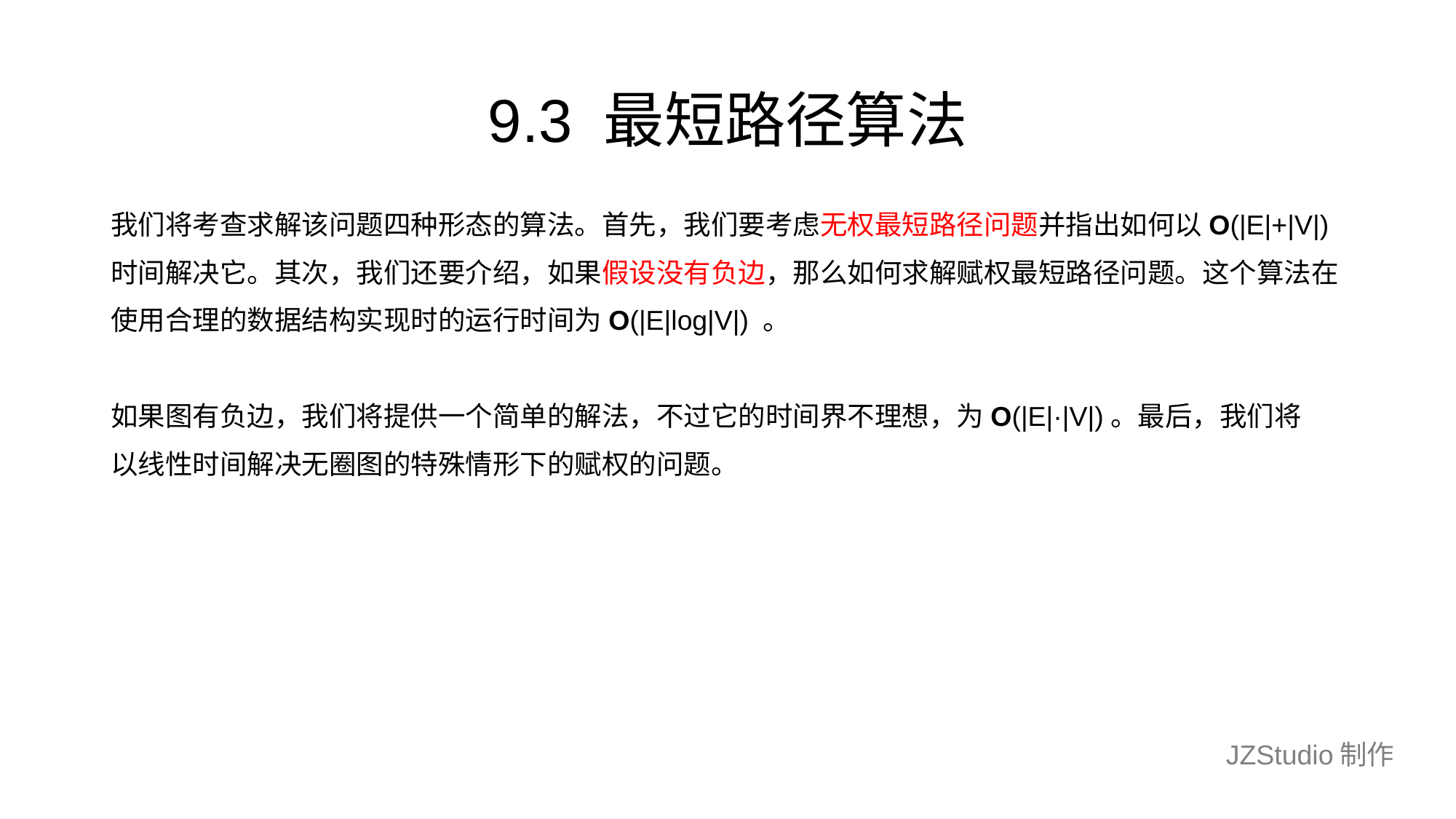

# 9.3 最短路径算法
我们将考查求解该问题四种形态的算法。首先，我们要考虑无权最短路径问题并指出如何以O(|E|+|V|)
时间解决它。其次，我们还要介绍，如果假设没有负边，那么如何求解赋权最短路径问题。这个算法在
使用合理的数据结构实现时的运行时间为O(|E|log|V|) 。

如果图有负边，我们将提供一个简单的解法，不过它的时间界不理想，为O(|E|·|V|)。最后，我们将
以线性时间解决无圈图的特殊情形下的赋权的问题。